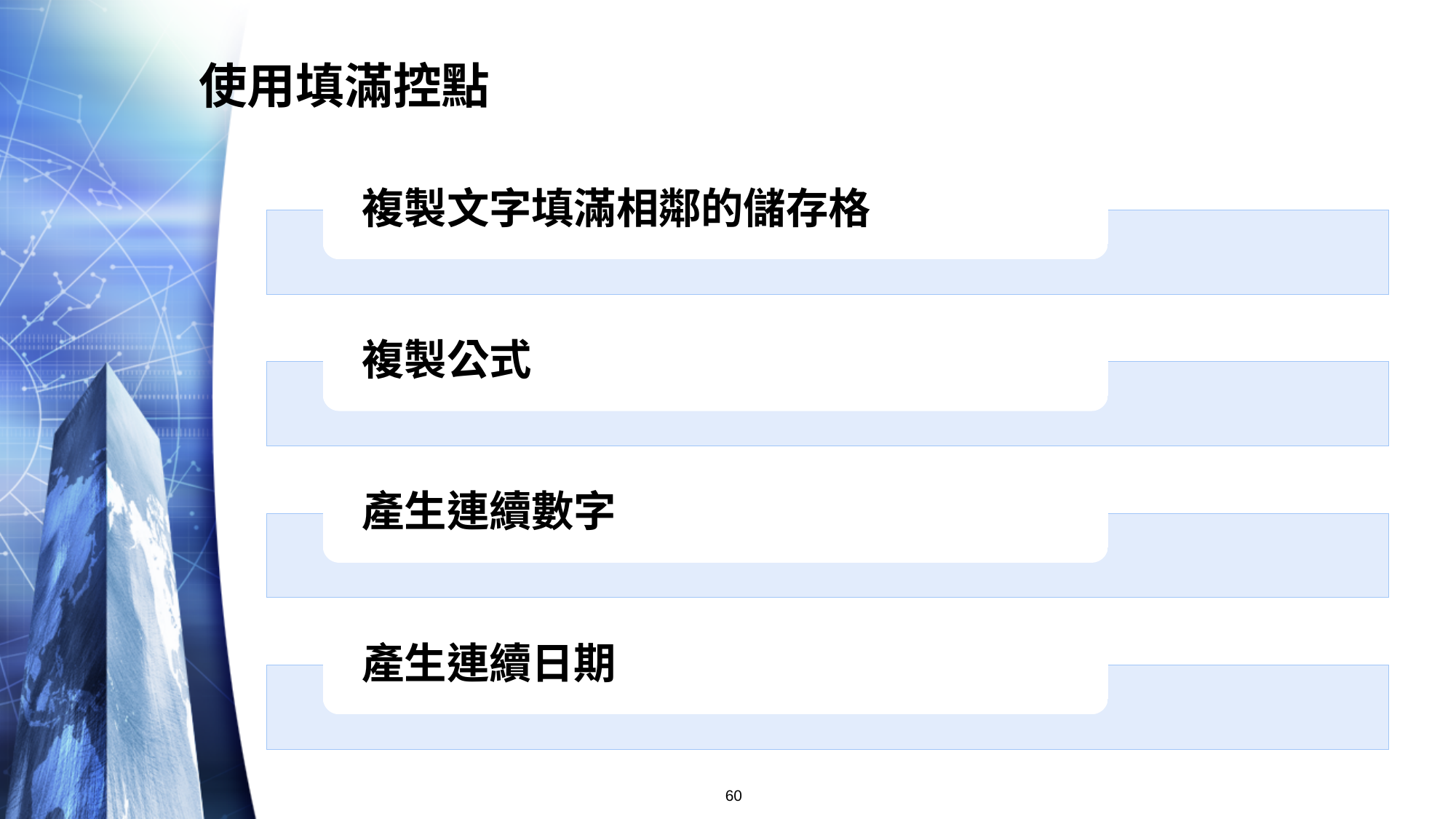

# 使用填滿控點
複製文字填滿相鄰的儲存格
複製公式
產生連續數字
產生連續日期
60